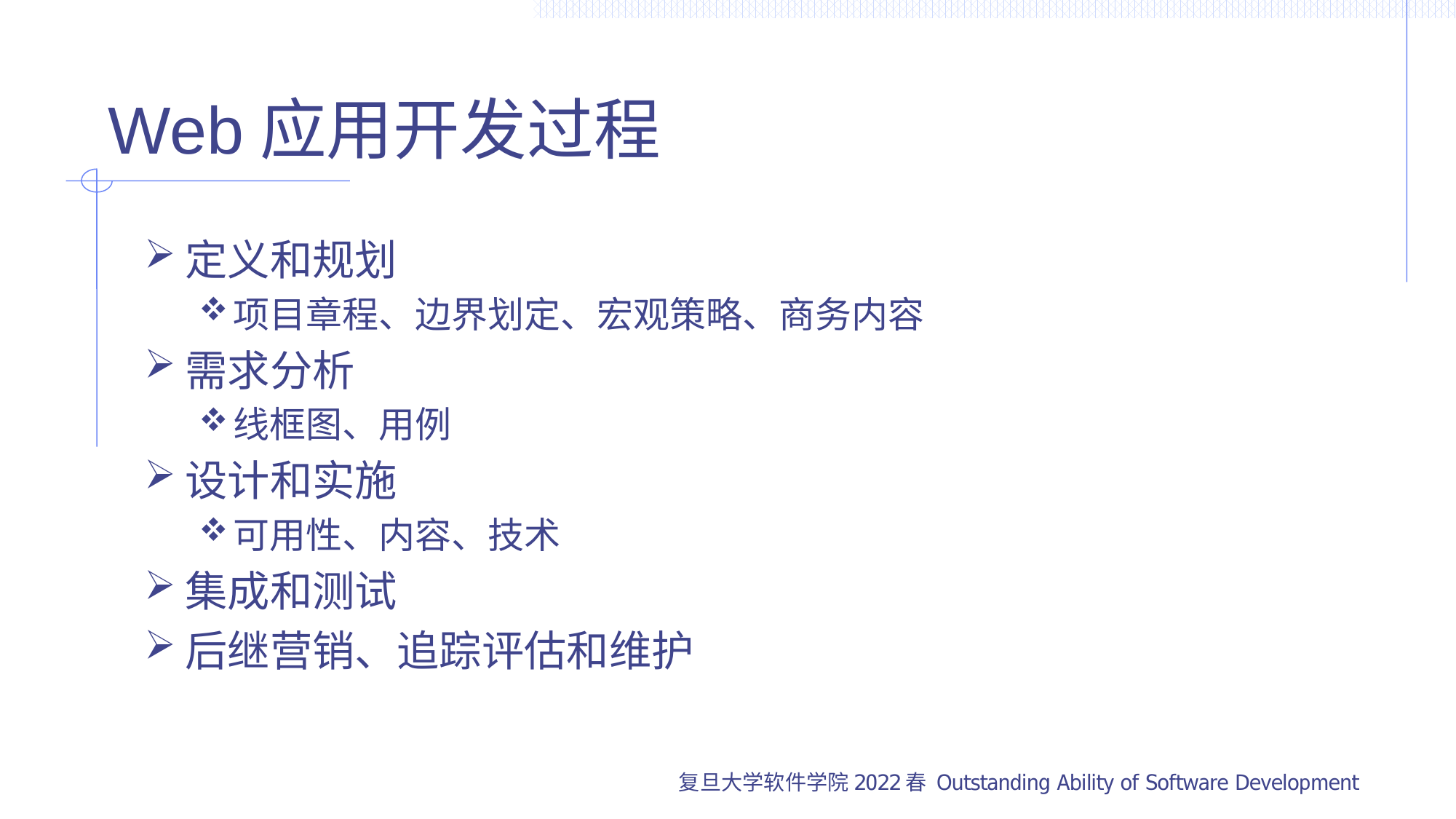

# Web应用开发过程
定义和规划
项目章程、边界划定、宏观策略、商务内容
需求分析
线框图、用例
设计和实施
可用性、内容、技术
集成和测试
后继营销、追踪评估和维护